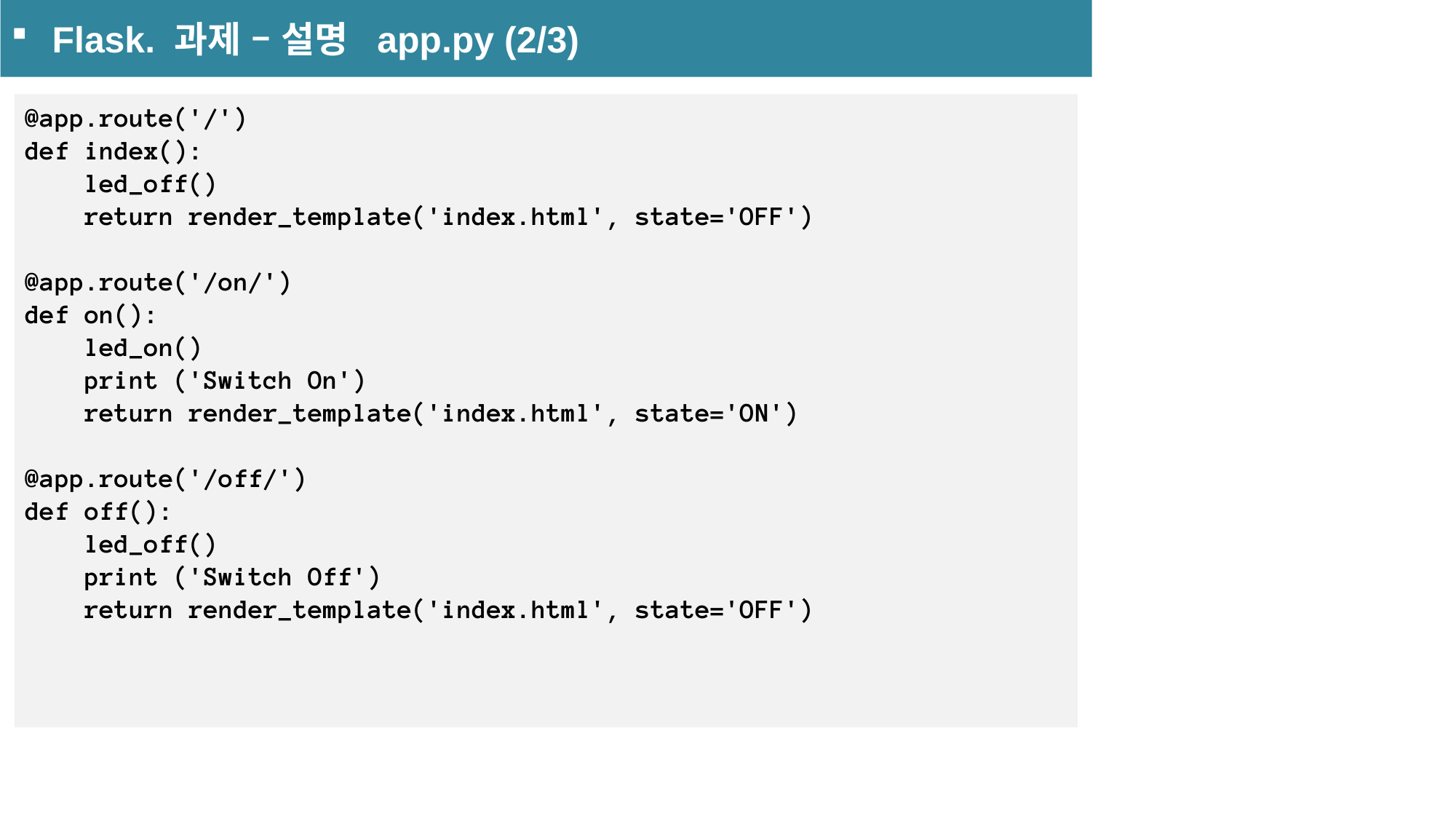

Flask. 과제 – 설명  app.py (2/3)

@app.route('/')
def index():
    led_off()
    return render_template('index.html', state='OFF')

@app.route('/on/')
def on():
    led_on()
    print ('Switch On')
    return render_template('index.html', state='ON')
@app.route('/off/')
def off():
    led_off()
    print ('Switch Off')
    return render_template('index.html', state='OFF')